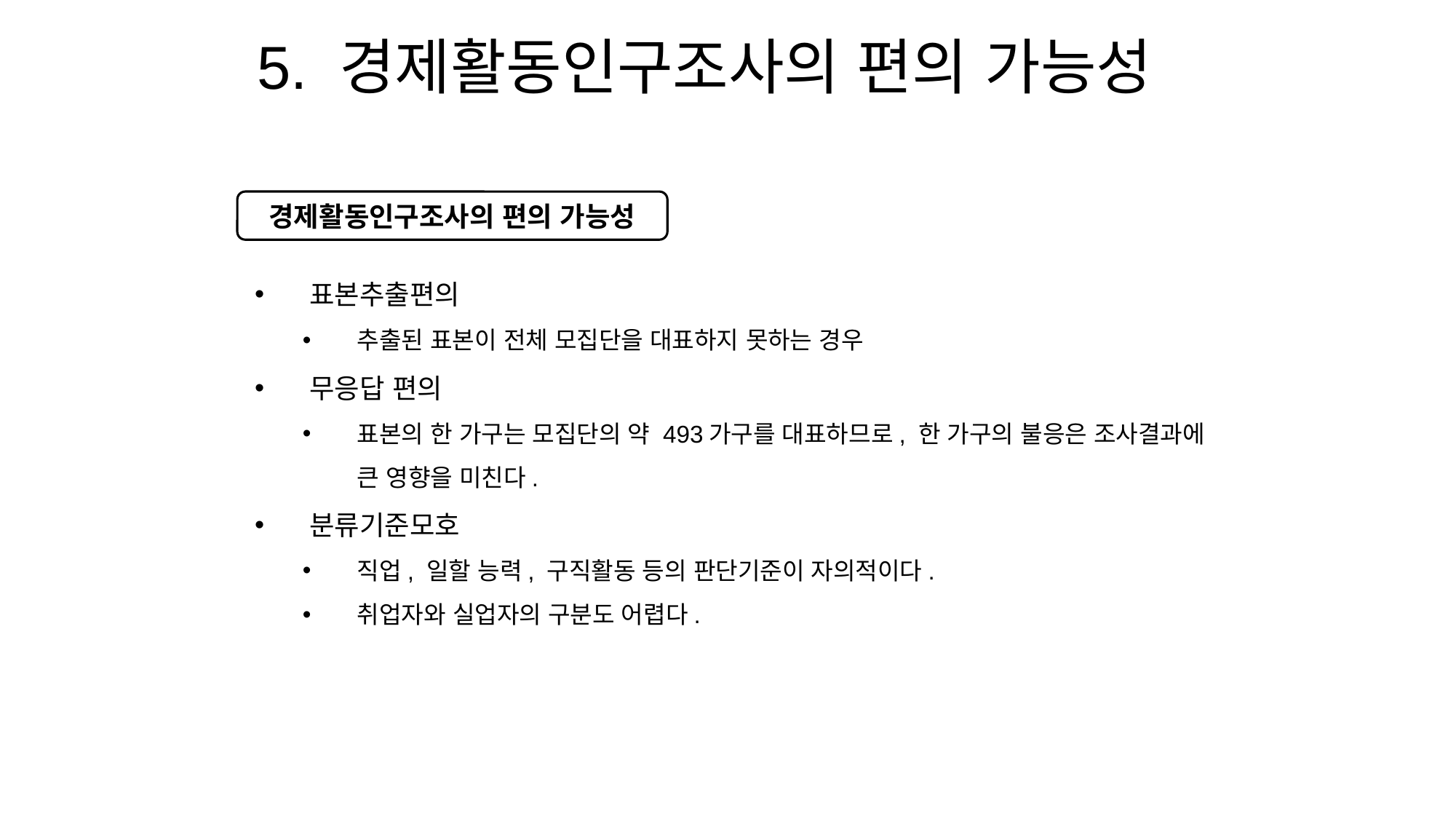

# 5. 경제활동인구조사의 편의 가능성
경제활동인구조사의 편의 가능성

표본추출편의
추출된 표본이 전체 모집단을 대표하지 못하는 경우
무응답 편의
표본의 한 가구는 모집단의 약 493가구를 대표하므로, 한 가구의 불응은 조사결과에 큰 영향을 미친다.
분류기준모호
직업, 일할 능력, 구직활동 등의 판단기준이 자의적이다.
취업자와 실업자의 구분도 어렵다.